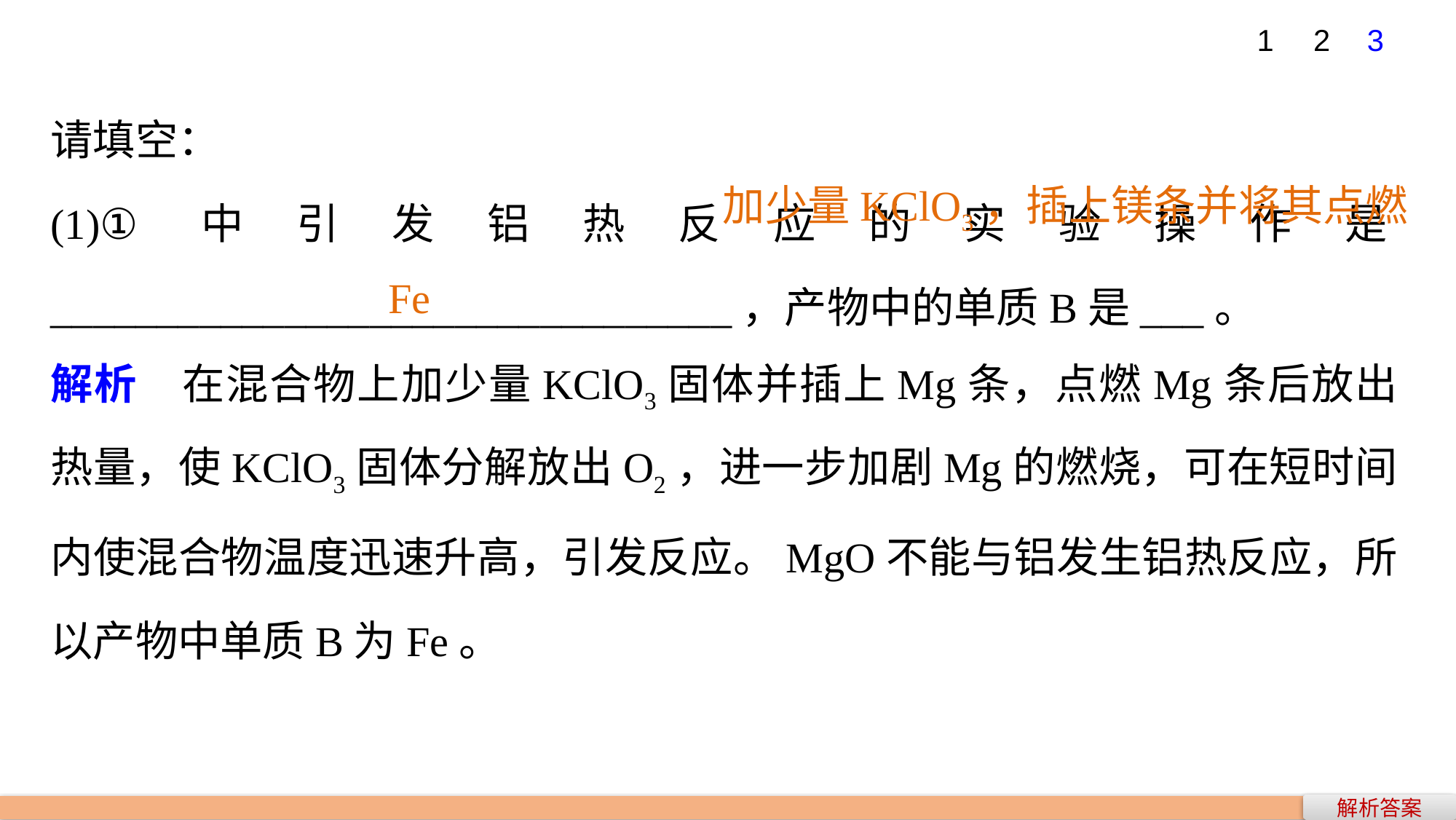

1
2
3
请填空：
(1)①中引发铝热反应的实验操作是________________________________，产物中的单质B是___。
解析　在混合物上加少量KClO3固体并插上Mg条，点燃Mg条后放出热量，使KClO3固体分解放出O2，进一步加剧Mg的燃烧，可在短时间内使混合物温度迅速升高，引发反应。MgO不能与铝发生铝热反应，所以产物中单质B为Fe。
加少量KClO3，插上镁条并将其点燃
Fe
解析答案